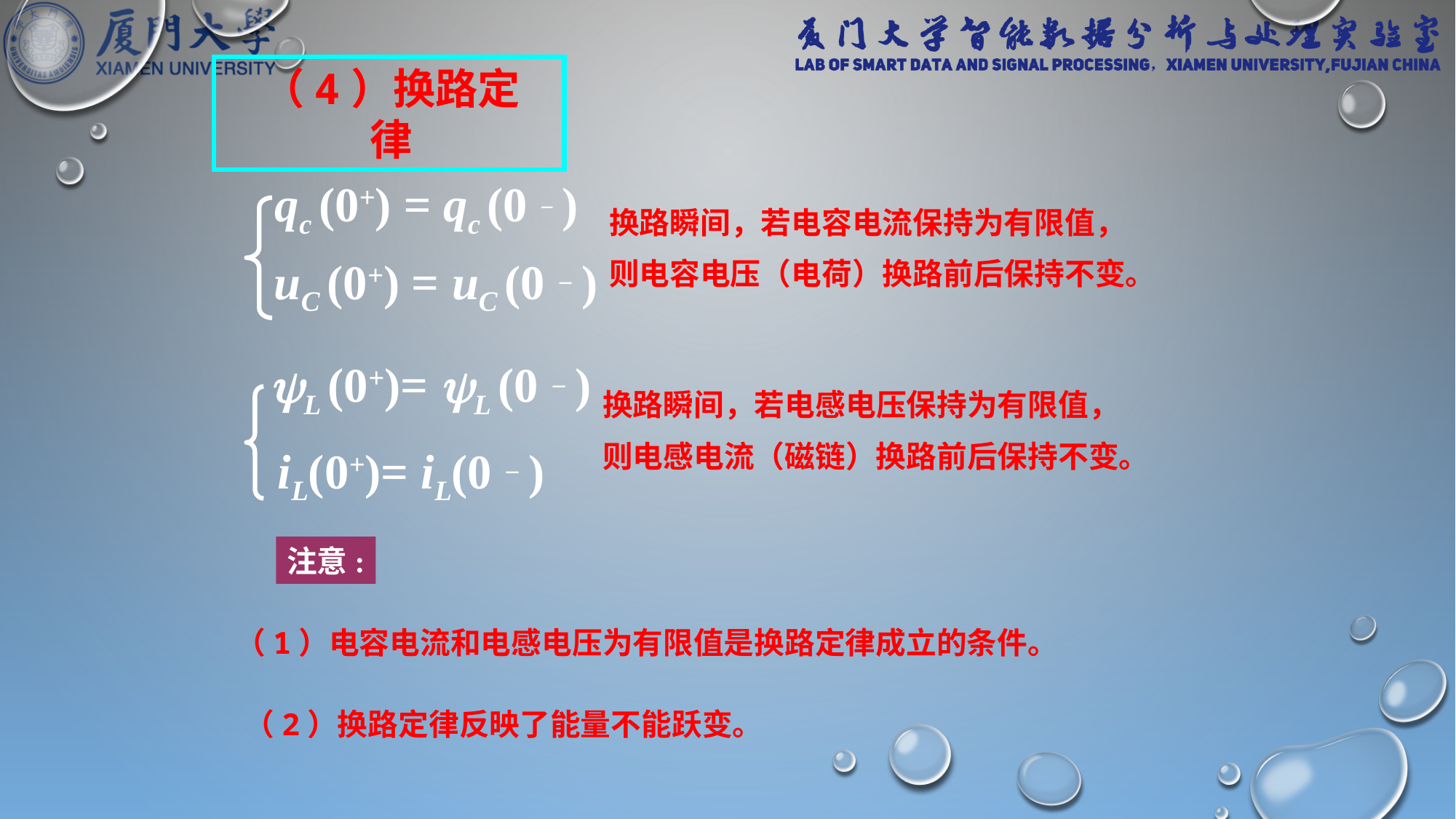

（4）换路定律
qc (0+) = qc (0－)

uC (0+) = uC (0－)
  换路瞬间，若电容电流保持为有限值，
  则电容电压（电荷）换路前后保持不变。
ψL (0+)= ψL (0－)

iL(0+)= iL(0－)
 换路瞬间，若电感电压保持为有限值，
 则电感电流（磁链）换路前后保持不变。
注意:
（1）电容电流和电感电压为有限值是换路定律成立的条件。
（2）换路定律反映了能量不能跃变。